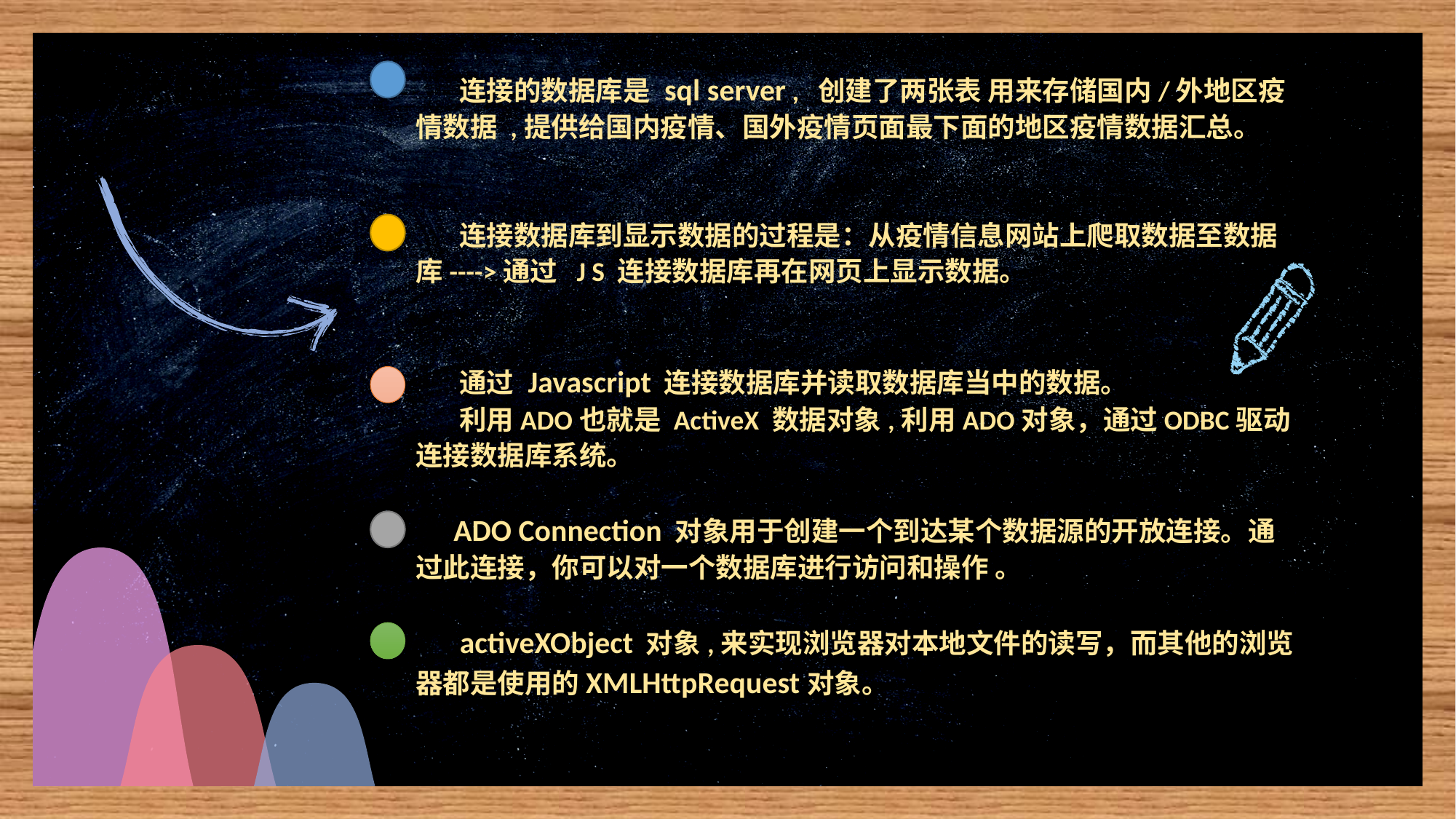

连接的数据库是 sql server ,  创建了两张表 用来存储国内/外地区疫情数据 ,提供给国内疫情、国外疫情页面最下面的地区疫情数据汇总。

      连接数据库到显示数据的过程是：从疫情信息网站上爬取数据至数据库---->通过  J S 连接数据库再在网页上显示数据。

      通过 Javascript 连接数据库并读取数据库当中的数据。
      利用ADO也就是 ActiveX 数据对象,利用ADO对象，通过ODBC驱动连接数据库系统。

      ADO Connection 对象用于创建一个到达某个数据源的开放连接。通过此连接，你可以对一个数据库进行访问和操作 。

       activeXObject 对象,来实现浏览器对本地文件的读写，而其他的浏览器都是使用的XMLHttpRequest对象。

研究思路概要